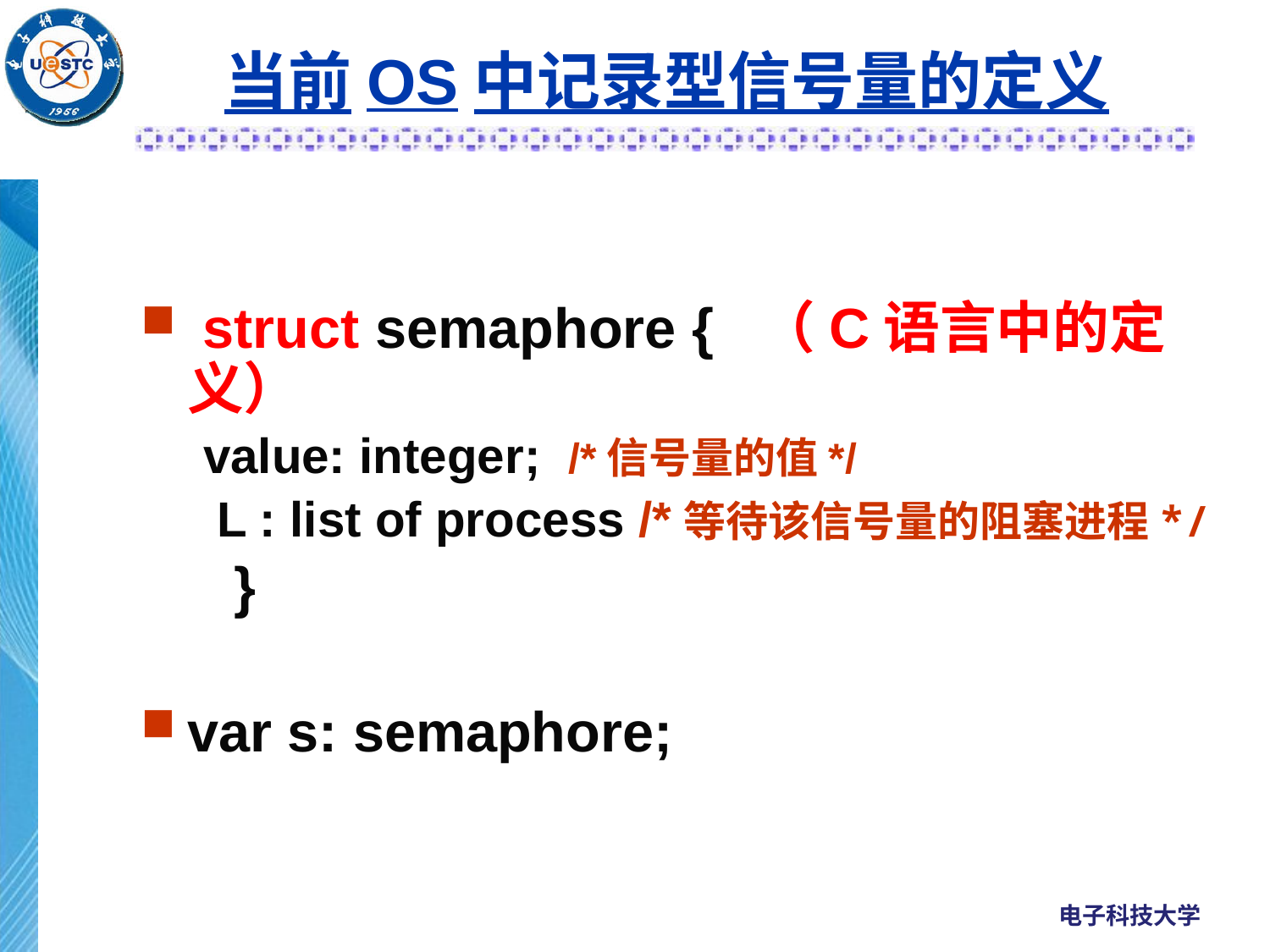

当前OS中记录型信号量的定义

 struct semaphore {  （C语言中的定义）
value: integer;  /*信号量的值*/
 L : list of process /*等待该信号量的阻塞进程*/
      }

var s: semaphore;